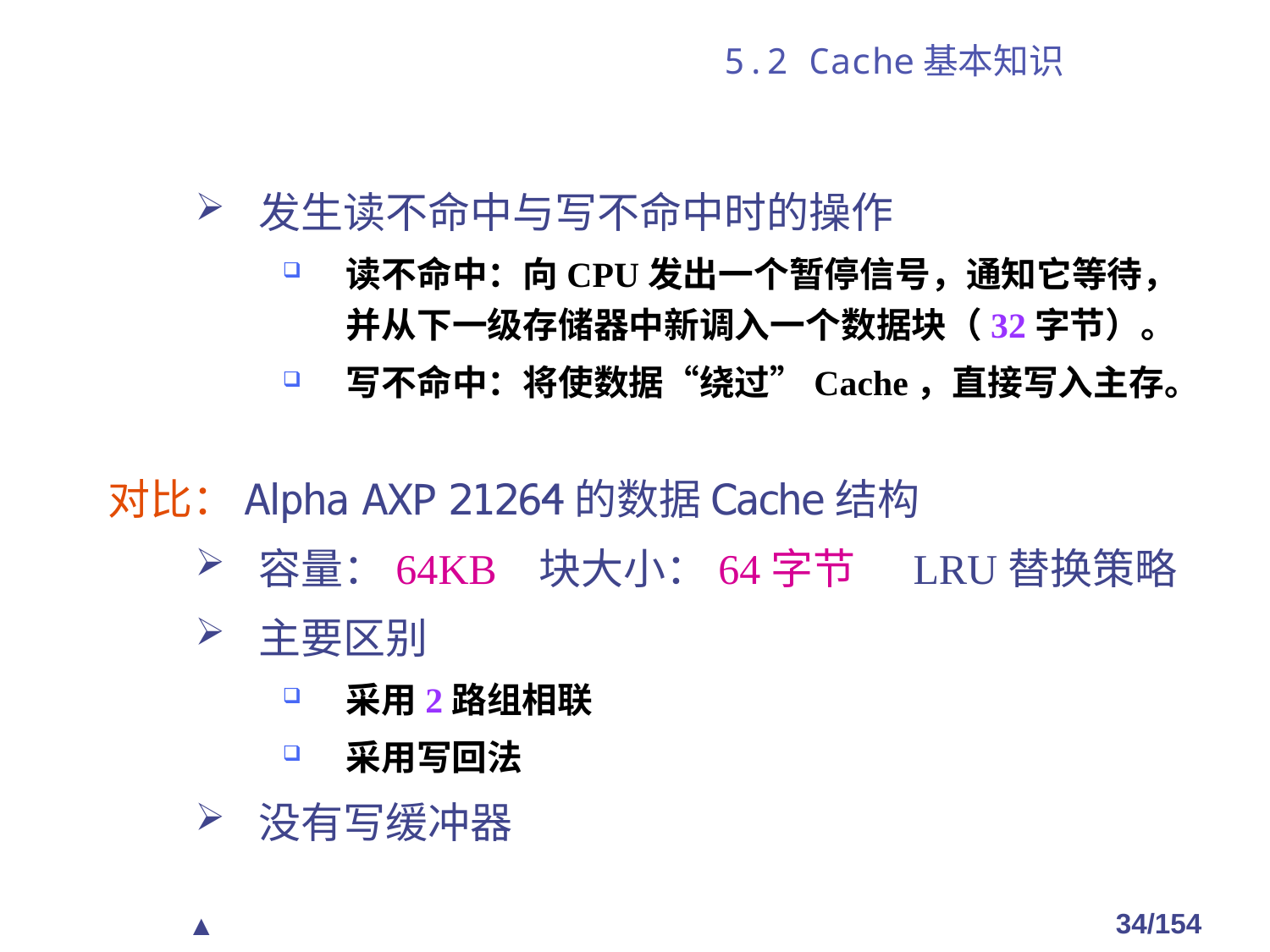

# 5.2 Cache基本知识
发生读不命中与写不命中时的操作
读不命中：向CPU发出一个暂停信号，通知它等待，并从下一级存储器中新调入一个数据块（32字节）。
写不命中：将使数据“绕过”Cache，直接写入主存。
对比：Alpha AXP 21264的数据Cache结构
容量：64KB   块大小：64字节     LRU替换策略
主要区别
采用2路组相联
采用写回法
没有写缓冲器